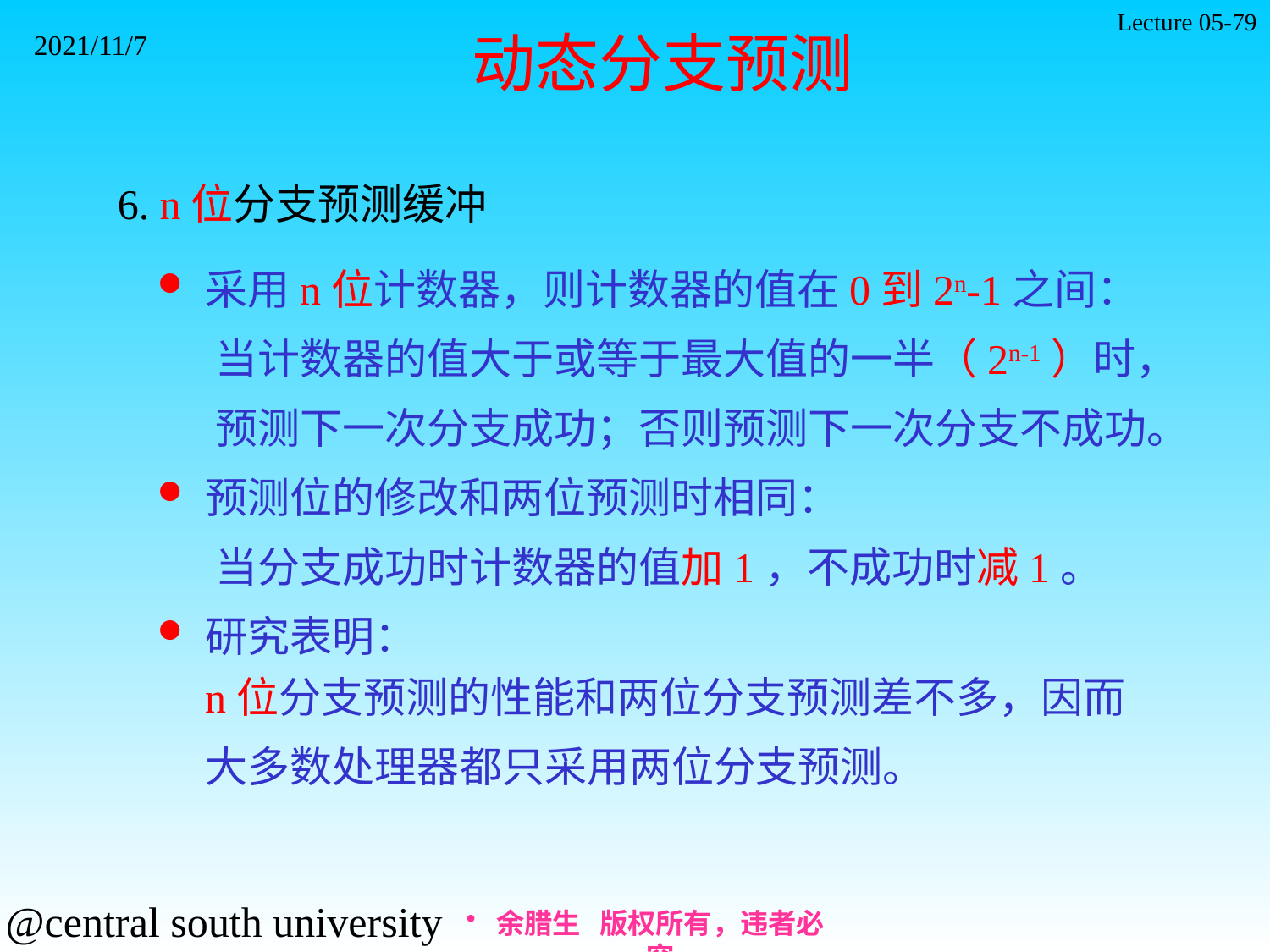

Lecture 05-79
2021/11/7
动态分支预测

6. n位分支预测缓冲
采用n位计数器，则计数器的值在0到2n-1之间：
     当计数器的值大于或等于最大值的一半（2n-1）时，
     预测下一次分支成功；否则预测下一次分支不成功。
预测位的修改和两位预测时相同：
     当分支成功时计数器的值加1，不成功时减1。
研究表明：
n位分支预测的性能和两位分支预测差不多，因而
    大多数处理器都只采用两位分支预测。
#

余腊生   版权所有，违者必究